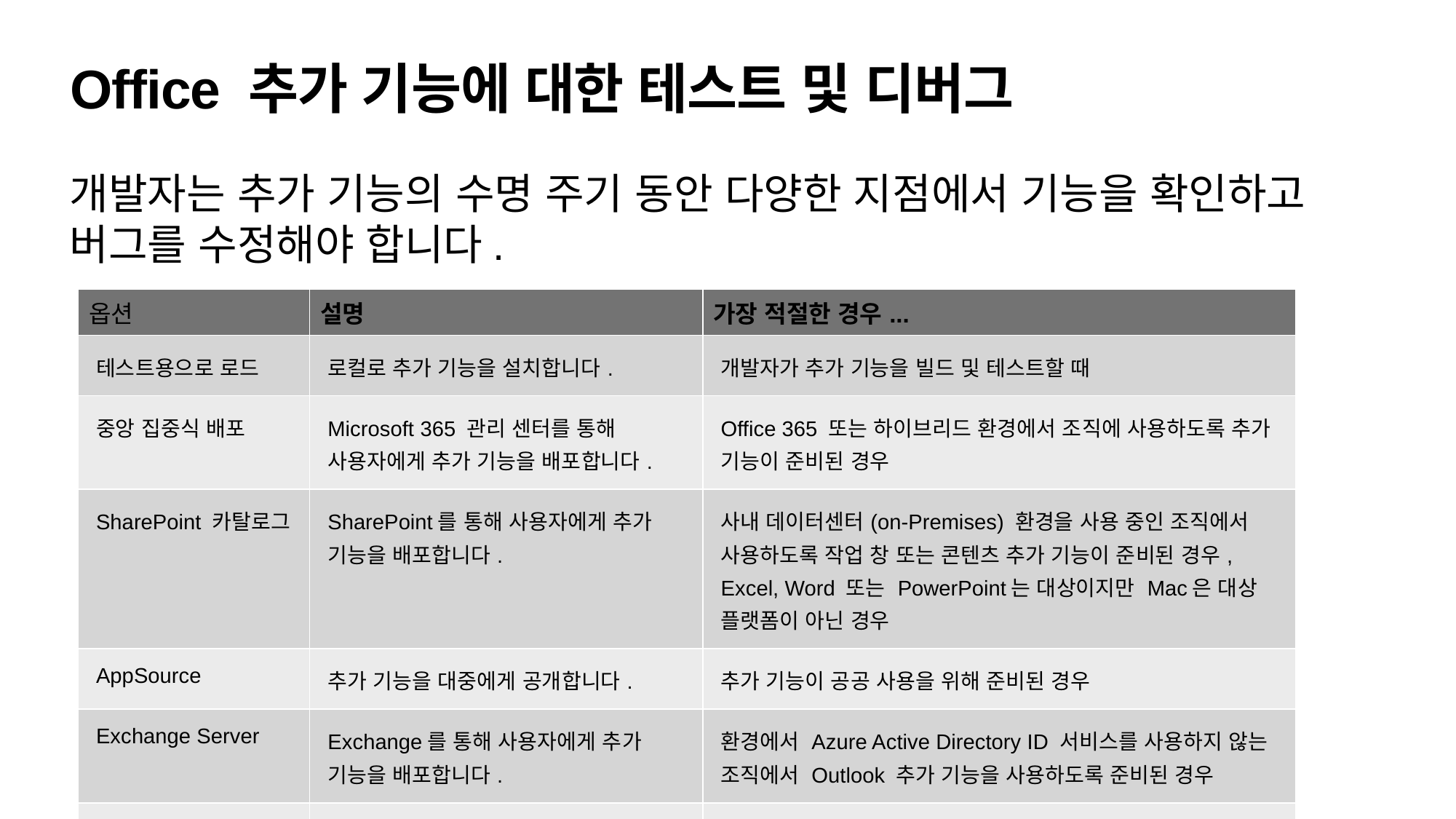

# Office 추가 기능에 대한 테스트 및 디버그
개발자는 추가 기능의 수명 주기 동안 다양한 지점에서 기능을 확인하고 버그를 수정해야 합니다.

| 옵션 | 설명 | 가장 적절한 경우... |
| --- | --- | --- |
| 테스트용으로 로드 | 로컬로 추가 기능을 설치합니다. | 개발자가 추가 기능을 빌드 및 테스트할 때 |
| 중앙 집중식 배포 | Microsoft 365 관리 센터를 통해 사용자에게 추가 기능을 배포합니다. | Office 365 또는 하이브리드 환경에서 조직에 사용하도록 추가 기능이 준비된 경우 |
| SharePoint 카탈로그 | SharePoint를 통해 사용자에게 추가 기능을 배포합니다. | 사내 데이터센터(on-Premises) 환경을 사용 중인 조직에서 사용하도록 작업 창 또는 콘텐츠 추가 기능이 준비된 경우, Excel, Word 또는 PowerPoint는 대상이지만 Mac은 대상 플랫폼이 아닌 경우 |
| AppSource | 추가 기능을 대중에게 공개합니다. | 추가 기능이 공공 사용을 위해 준비된 경우 |
| Exchange Server | Exchange를 통해 사용자에게 추가 기능을 배포합니다. | 환경에서 Azure Active Directory ID 서비스를 사용하지 않는 조직에서 Outlook 추가 기능을 사용하도록 준비된 경우 |
| 네트워크 공유 | 공유 폴더를 통해 네트워크 사용자에게 추가 기능을 공개합니다. | 추가 기능 개발 및 사용자가 Windows에 있는 경우 |